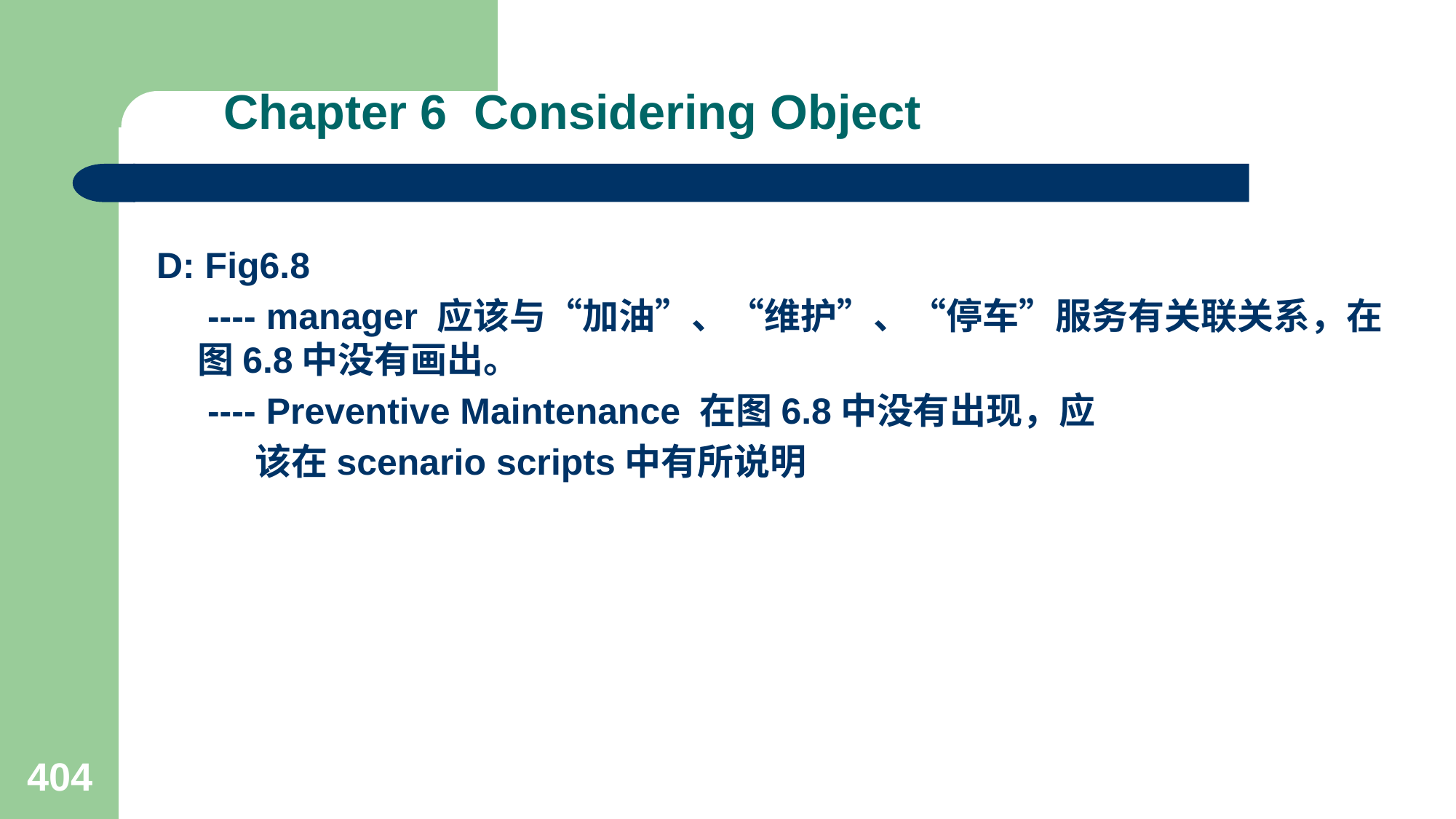

# Chapter 6  Considering Object
D: Fig6.8
     ---- manager 应该与“加油”、“维护”、“停车”服务有关联关系，在图6.8中没有画出。
     ---- Preventive Maintenance 在图6.8中没有出现，应
           该在scenario scripts中有所说明
404